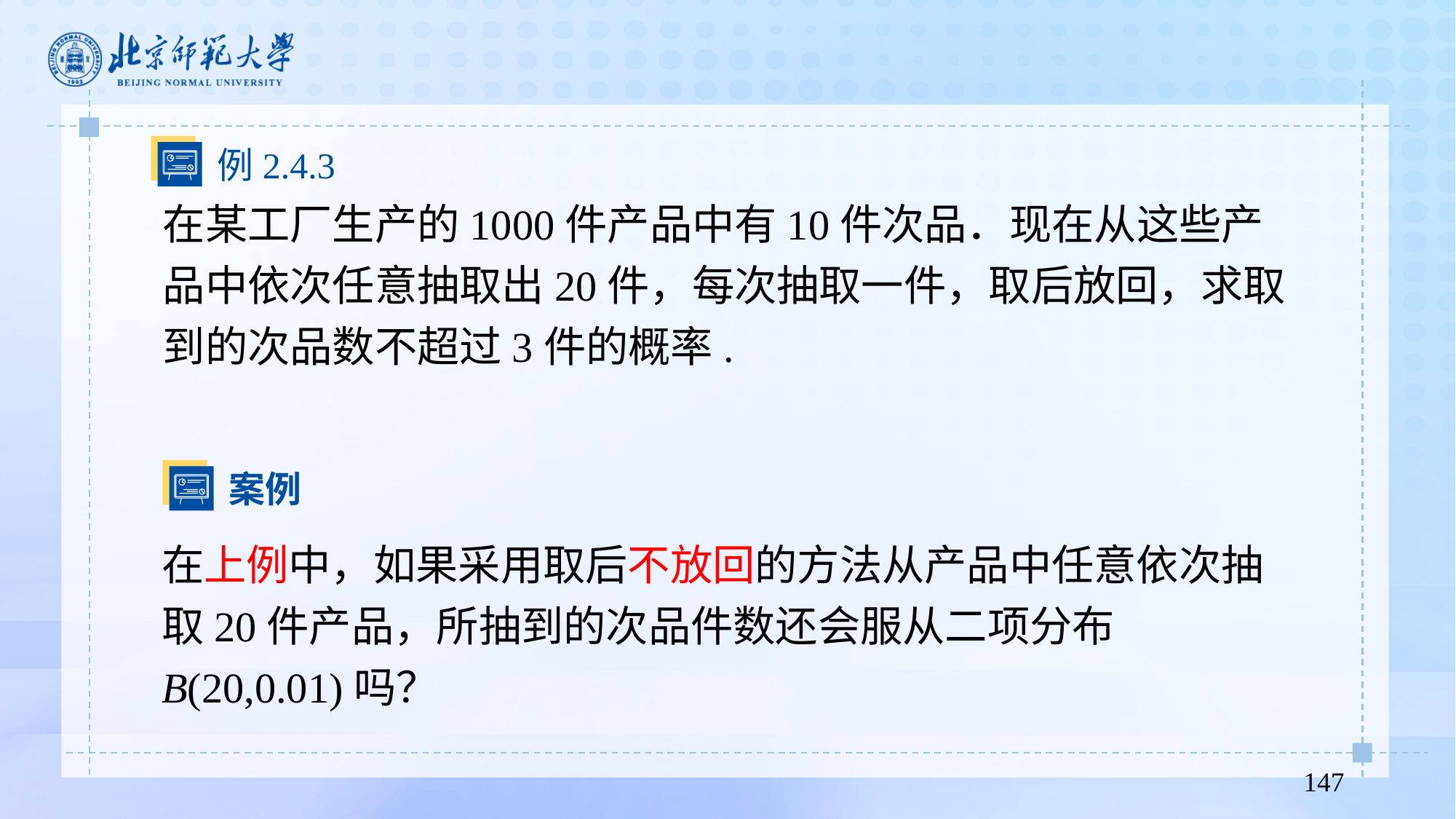

例2.4.3
在某工厂生产的1000件产品中有10件次品．现在从这些产品中依次任意抽取出20件，每次抽取一件，取后放回，求取到的次品数不超过3件的概率.

案例
在上例中，如果采用取后不放回的方法从产品中任意依次抽取20件产品，所抽到的次品件数还会服从二项分布B(20,0.01)吗？
147